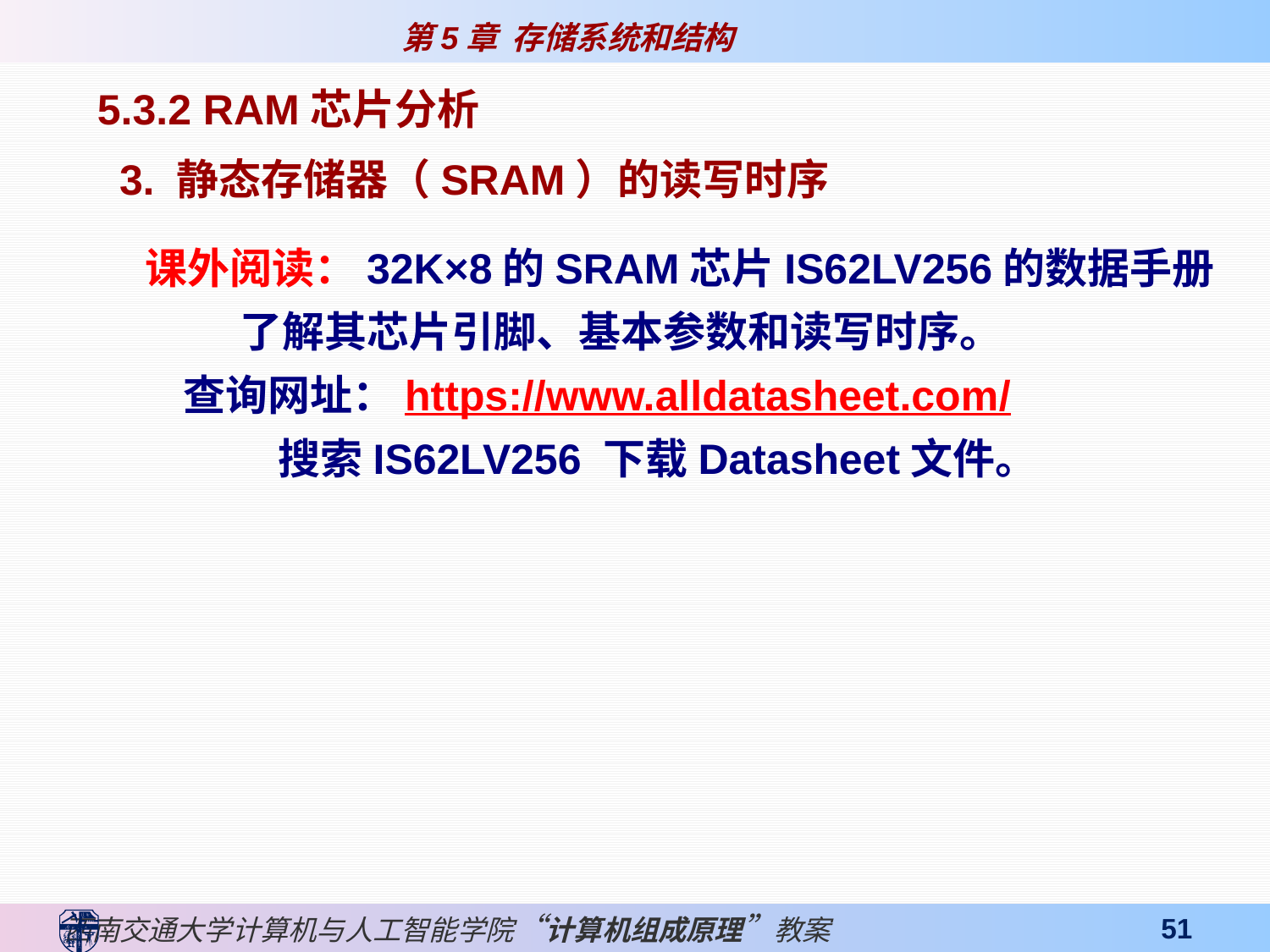

5.3.2 RAM芯片分析
 3. 静态存储器（SRAM）的读写时序
  课外阅读：32K×8的SRAM芯片IS62LV256的数据手册
            了解其芯片引脚、基本参数和读写时序。
      查询网址：https://www.alldatasheet.com/
                搜索IS62LV256 下载Datasheet文件。